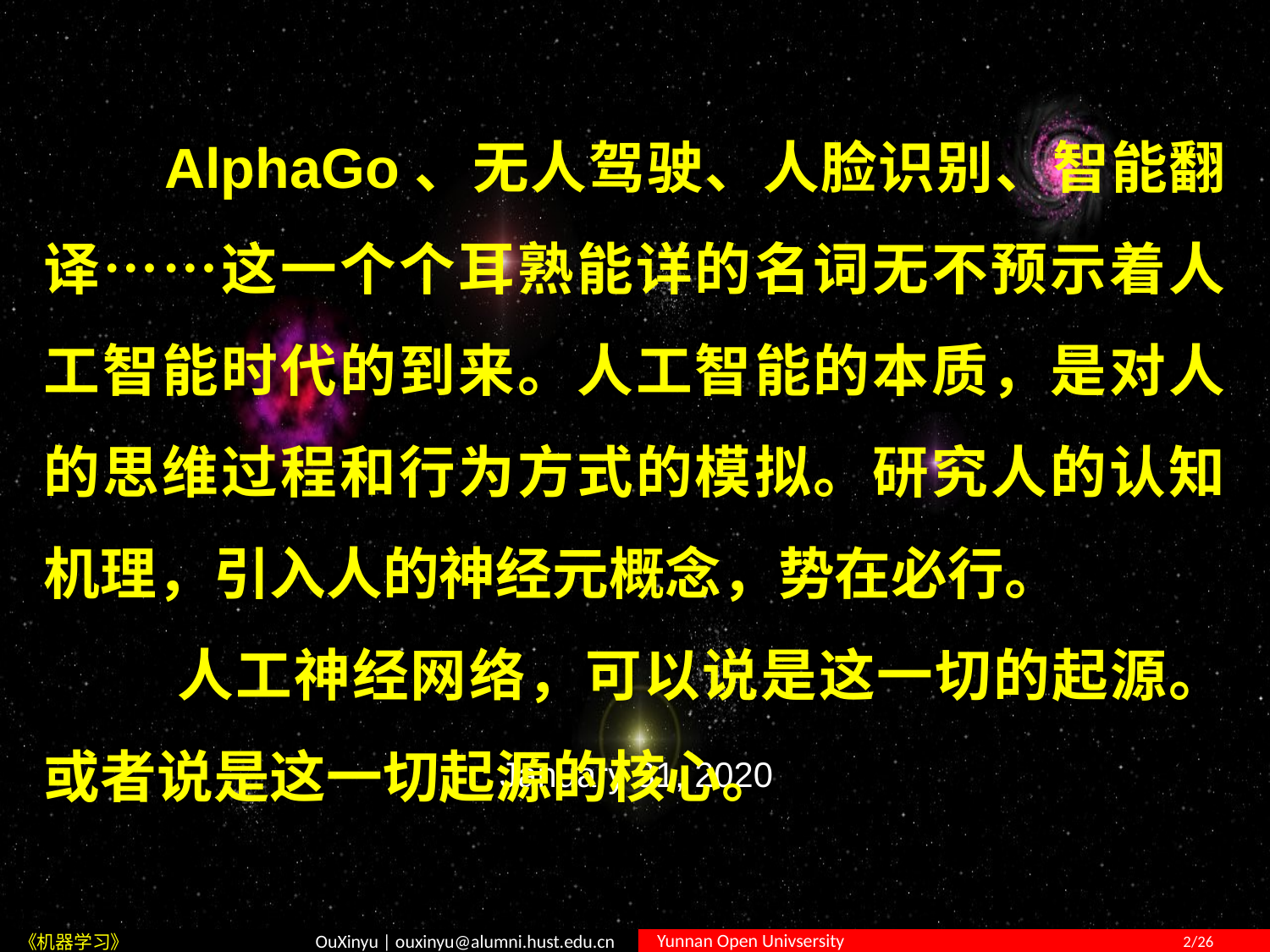

# AlphaGo、无人驾驶、人脸识别、智能翻译……这一个个耳熟能详的名词无不预示着人工智能时代的到来。人工智能的本质，是对人的思维过程和行为方式的模拟。研究人的认知机理，引入人的神经元概念，势在必行。
        人工神经网络，可以说是这一切的起源。或者说是这一切起源的核心。